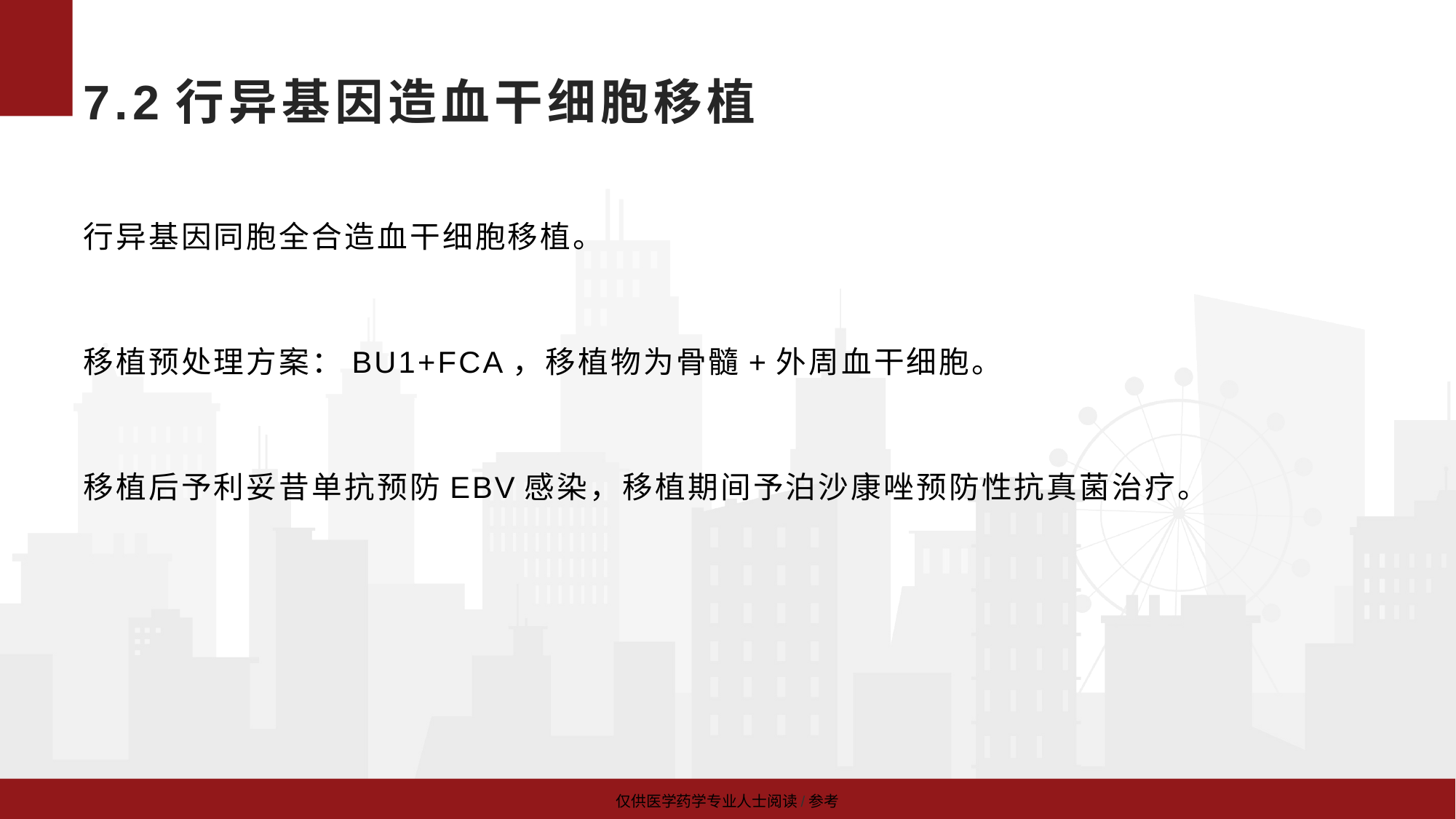

# 7.2行异基因造血干细胞移植
行异基因同胞全合造血干细胞移植。

移植预处理方案：BU1+FCA，移植物为骨髓+外周血干细胞。

移植后予利妥昔单抗预防EBV感染，移植期间予泊沙康唑预防性抗真菌治疗。

仅供医学药学专业人士阅读/参考